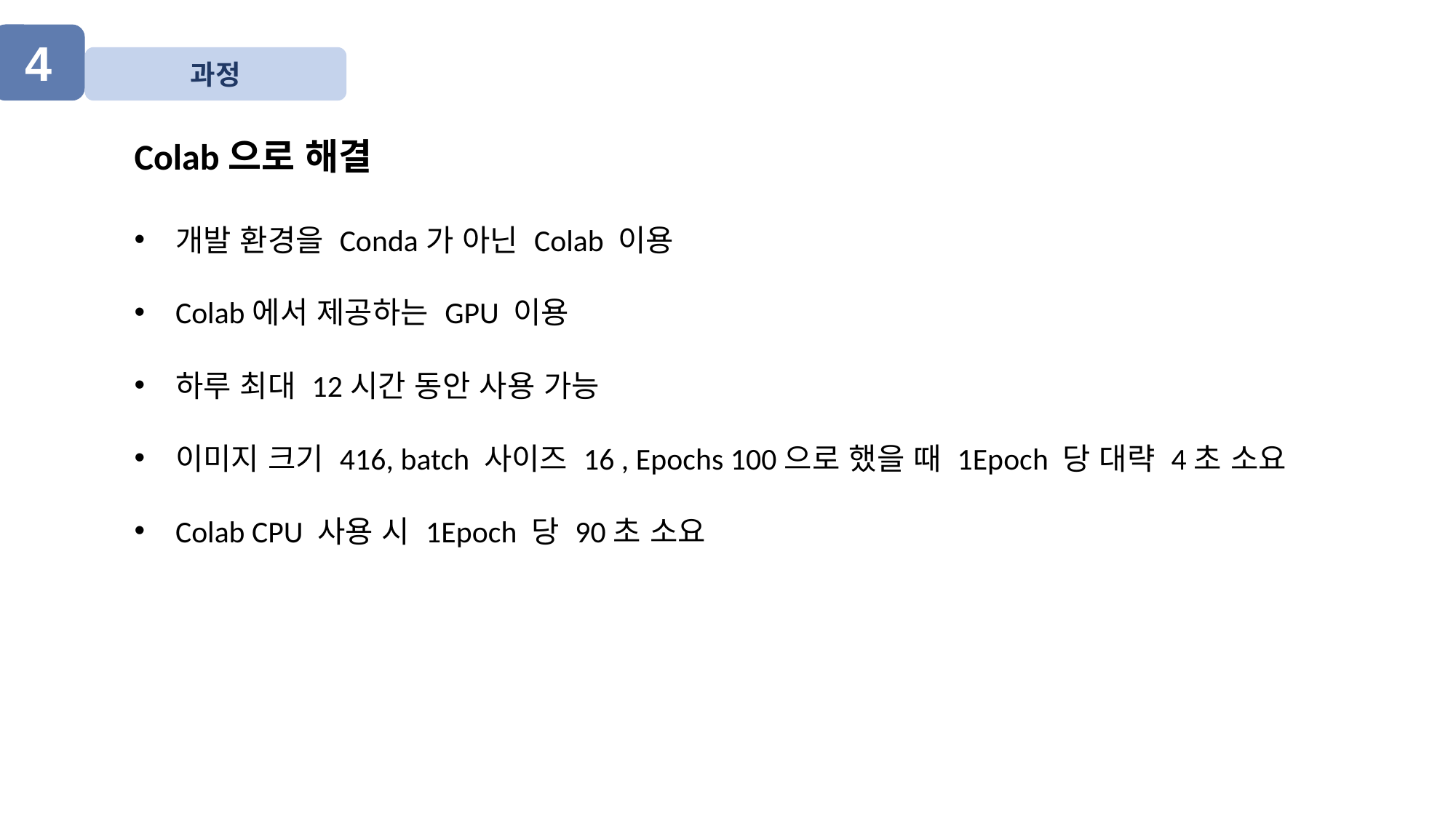

4

과정
Colab으로 해결

개발 환경을 Conda가 아닌 Colab 이용

Colab에서 제공하는 GPU 이용

하루 최대 12시간 동안 사용 가능

이미지 크기 416, batch 사이즈 16 , Epochs 100으로 했을 때 1Epoch 당 대략 4초 소요

Colab CPU 사용 시 1Epoch 당 90초 소요